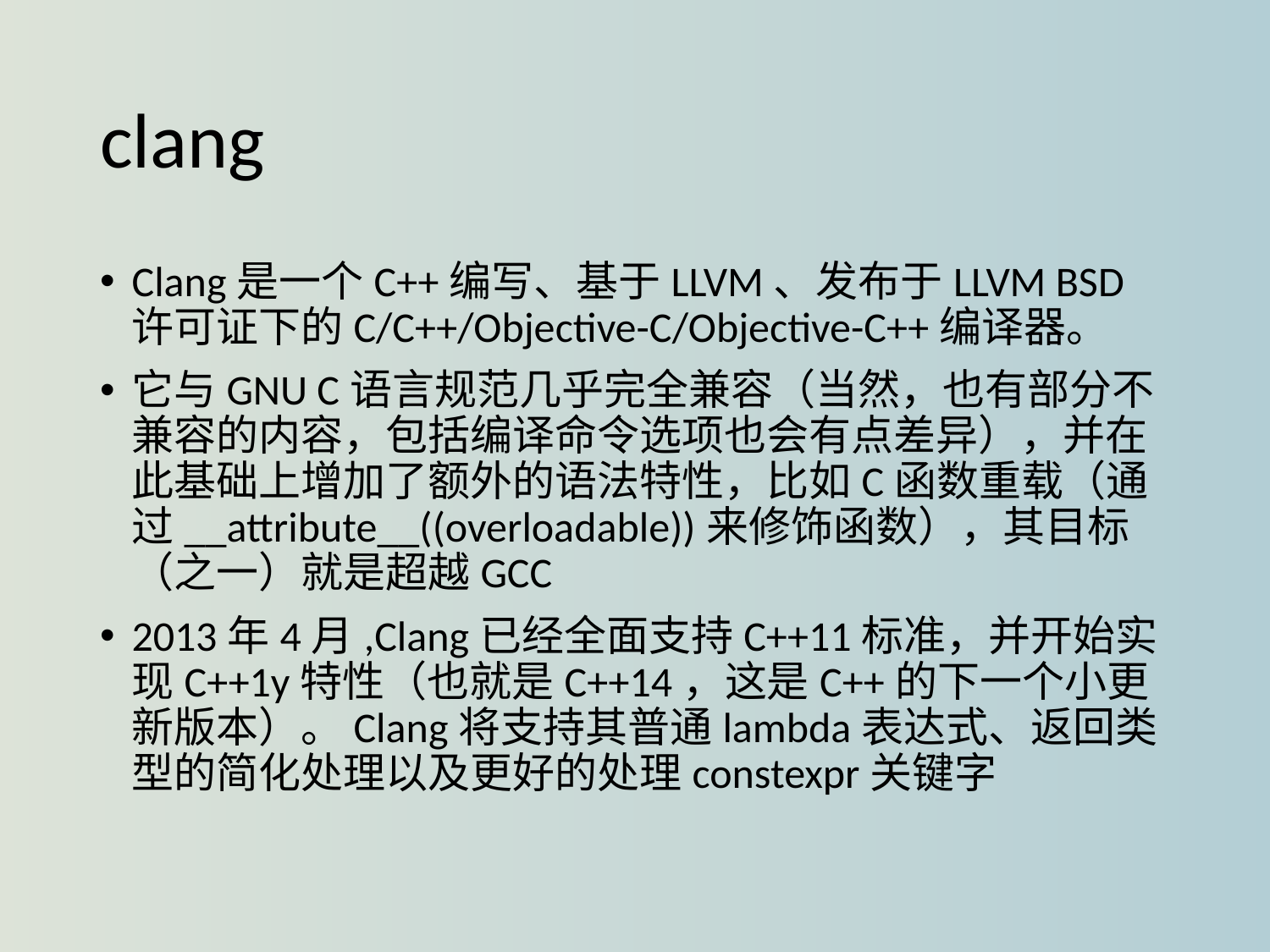

# clang
Clang是一个C++编写、基于LLVM、发布于LLVM BSD许可证下的C/C++/Objective-C/Objective-C++编译器。
它与GNU C语言规范几乎完全兼容（当然，也有部分不兼容的内容，包括编译命令选项也会有点差异），并在此基础上增加了额外的语法特性，比如C函数重载（通过__attribute__((overloadable))来修饰函数），其目标（之一）就是超越GCC
2013年4月,Clang已经全面支持C++11标准，并开始实现C++1y特性（也就是C++14，这是C++的下一个小更新版本）。Clang将支持其普通lambda表达式、返回类型的简化处理以及更好的处理constexpr关键字